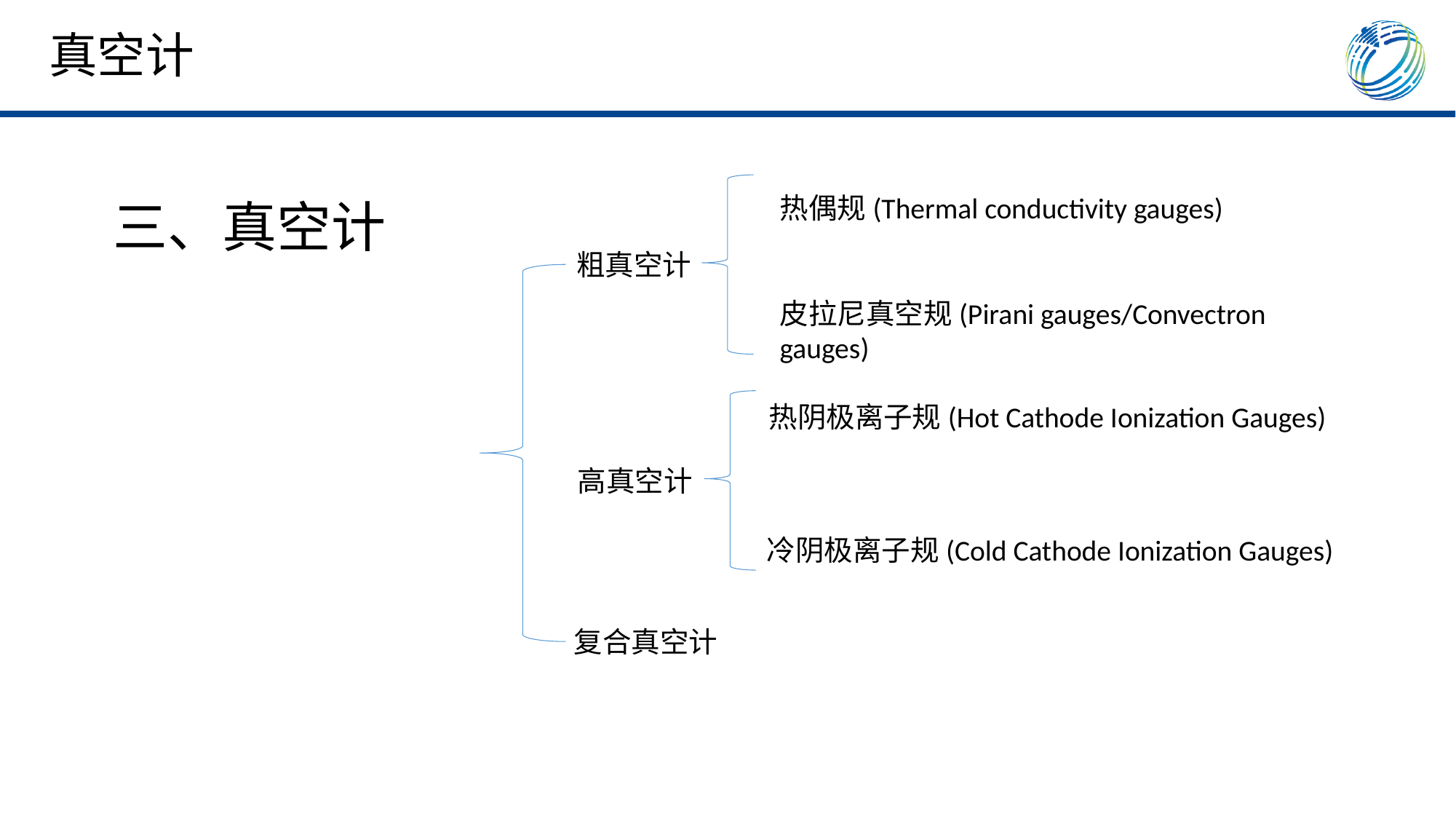

真空计

热偶规(Thermal conductivity gauges)
三、真空计
粗真空计

皮拉尼真空规(Pirani gauges/Convectron gauges)

热阴极离子规(Hot Cathode Ionization Gauges)
高真空计
冷阴极离子规(Cold Cathode Ionization Gauges)
复合真空计